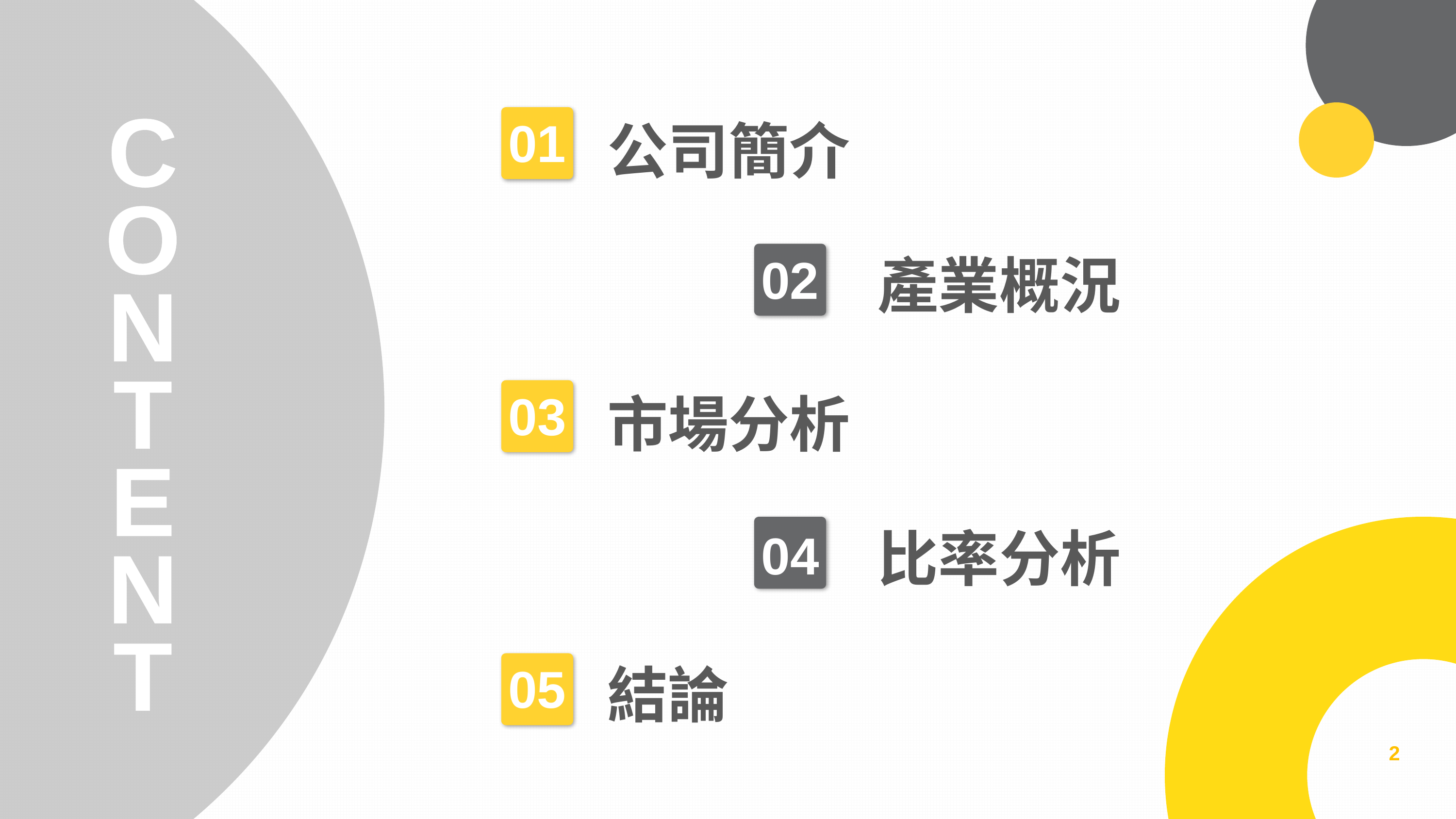

C
O
N
T
E
N
T

公司簡介

01

產業概況

02
市場分析

03
比率分析

04

結論

05
2